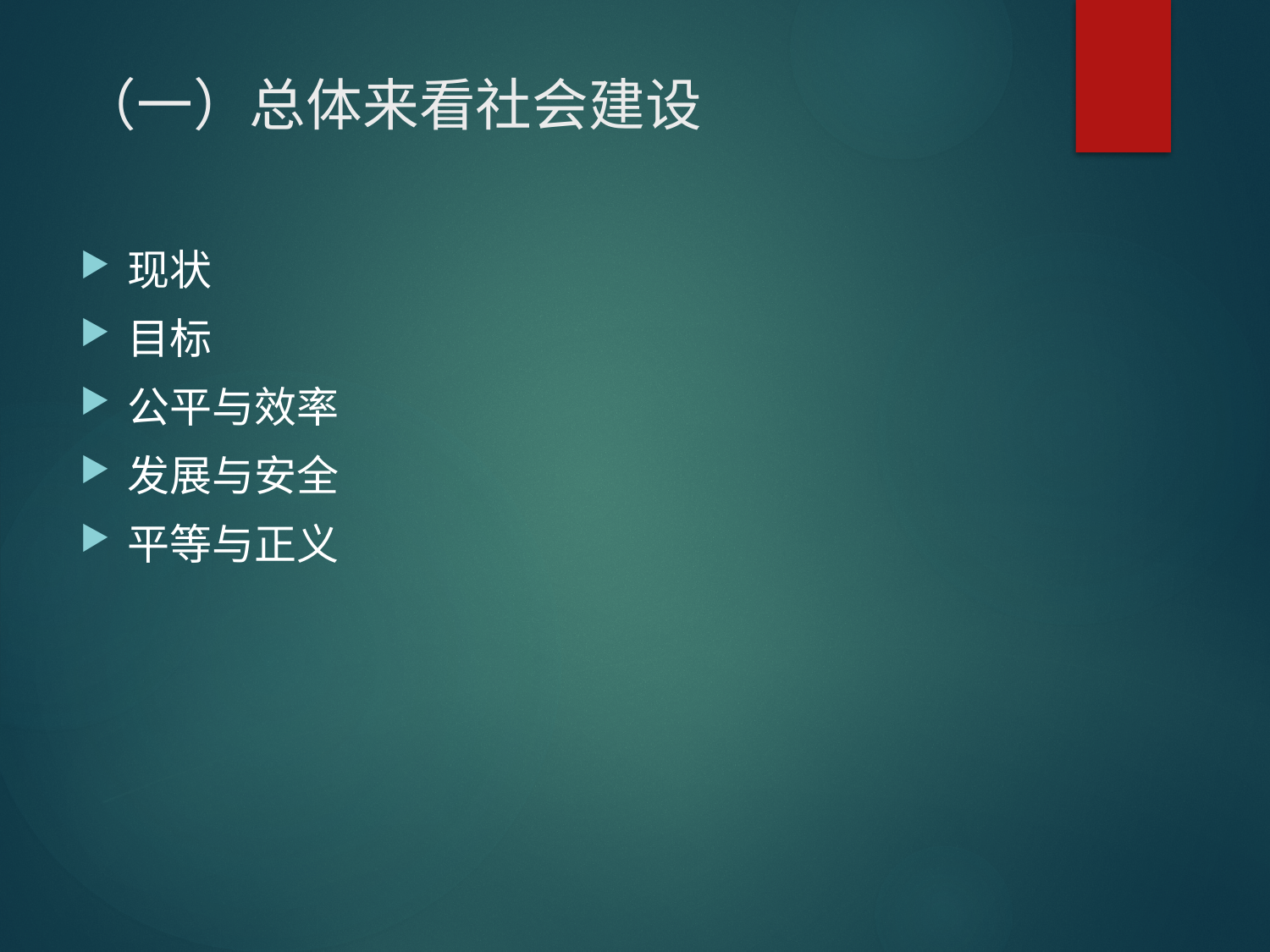

# （一）总体来看社会建设
现状
目标
公平与效率
发展与安全
平等与正义